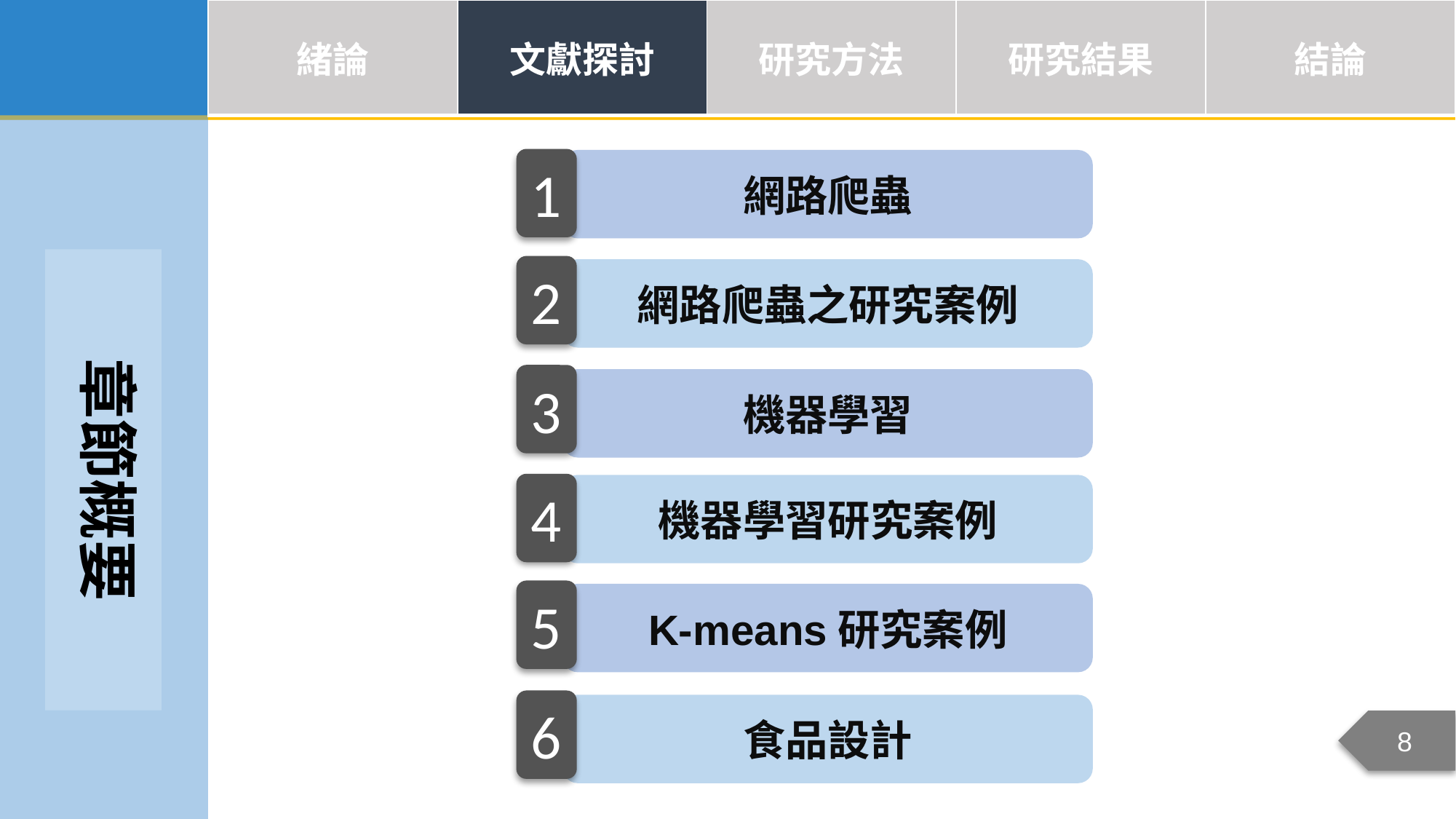

| 緒論 | 文獻探討 | 研究方法 | 研究結果 | 結論 |
| --- | --- | --- | --- | --- |
1
網路爬蟲
章節概要

2
網路爬蟲之研究案例
3
機器學習
4
機器學習研究案例
5
K-means研究案例
6
食品設計